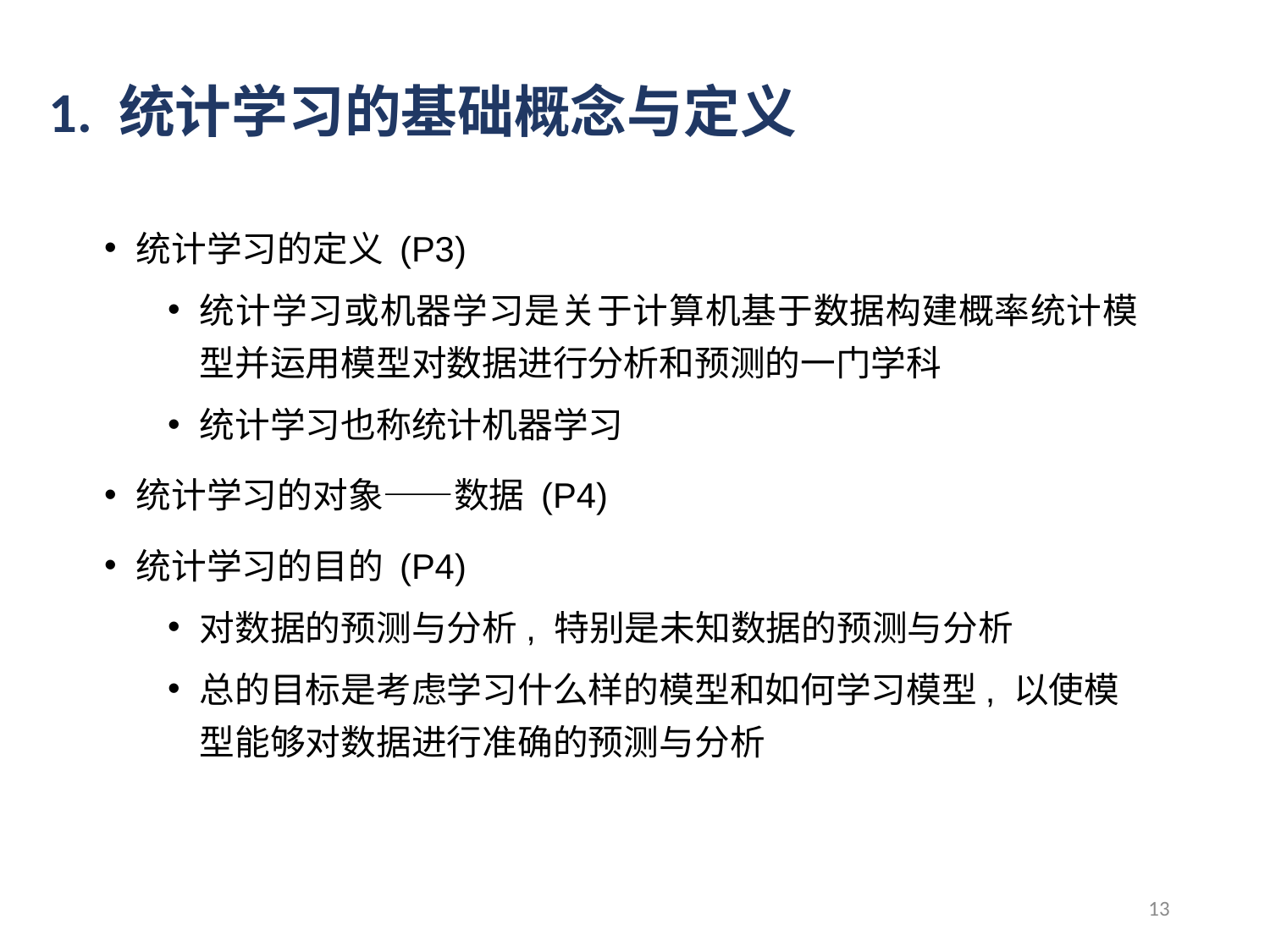

# 1. 统计学习的基础概念与定义
统计学习的定义 (P3)
统计学习或机器学习是关于计算机基于数据构建概率统计模型并运用模型对数据进行分析和预测的一门学科
统计学习也称统计机器学习
统计学习的对象——数据 (P4)
统计学习的目的 (P4)
对数据的预测与分析, 特别是未知数据的预测与分析
总的目标是考虑学习什么样的模型和如何学习模型, 以使模型能够对数据进行准确的预测与分析

13